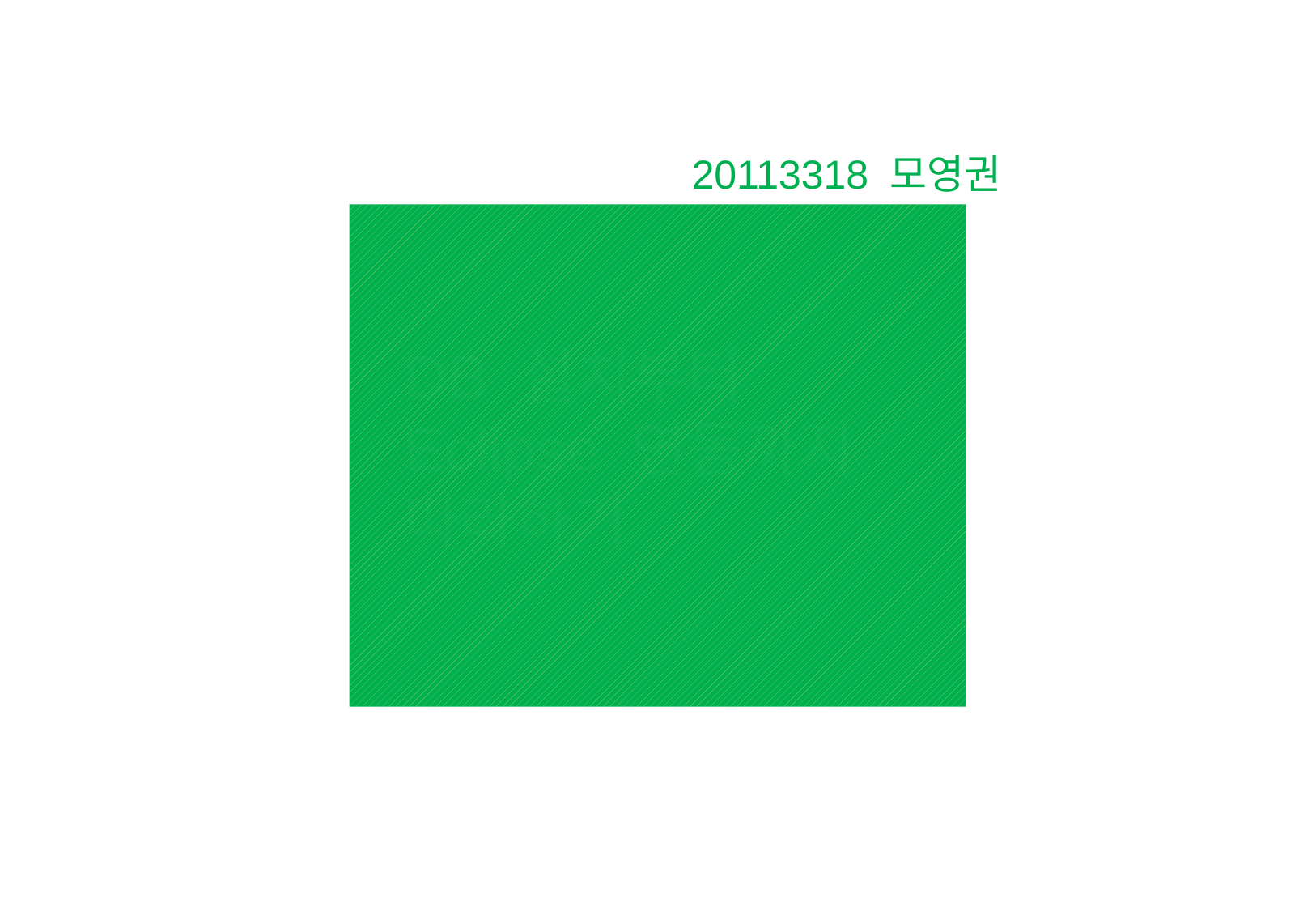

20113318 모영권

DB 설치부터
Eclipse 연동까지
따라하기